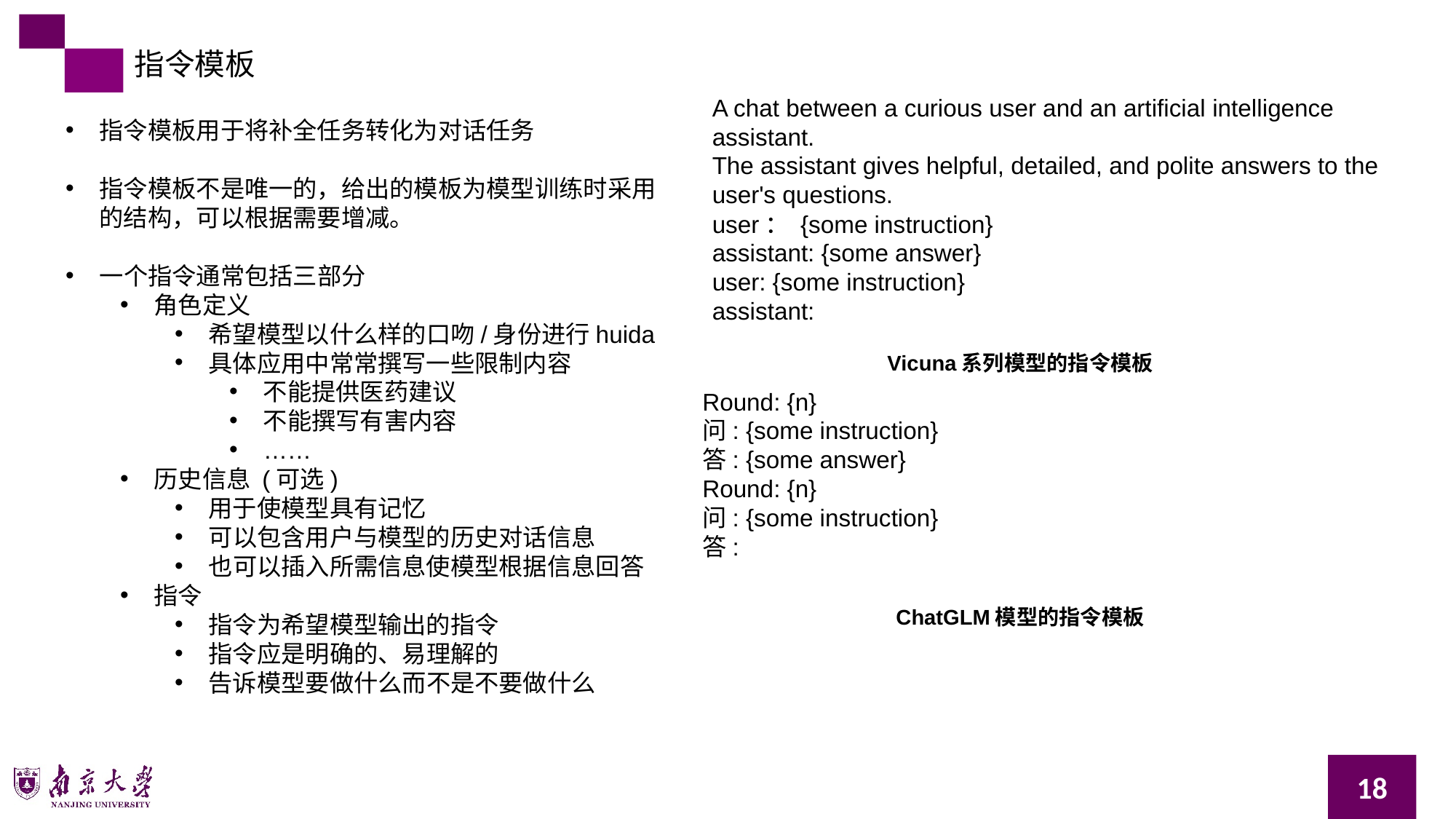

指令模板
A chat between a curious user and an artificial intelligence assistant.
The assistant gives helpful, detailed, and polite answers to the user's questions.
user： {some instruction}
assistant: {some answer}
user: {some instruction}
assistant:
指令模板用于将补全任务转化为对话任务

指令模板不是唯一的，给出的模板为模型训练时采用的结构，可以根据需要增减。

一个指令通常包括三部分
角色定义
希望模型以什么样的口吻/身份进行huida
具体应用中常常撰写一些限制内容
不能提供医药建议
不能撰写有害内容
……
历史信息 (可选)
用于使模型具有记忆
可以包含用户与模型的历史对话信息
也可以插入所需信息使模型根据信息回答
指令
指令为希望模型输出的指令
指令应是明确的、易理解的
告诉模型要做什么而不是不要做什么
Vicuna系列模型的指令模板
Round: {n}
问: {some instruction}
答: {some answer}
Round: {n}
问: {some instruction}
答:

ChatGLM模型的指令模板
18